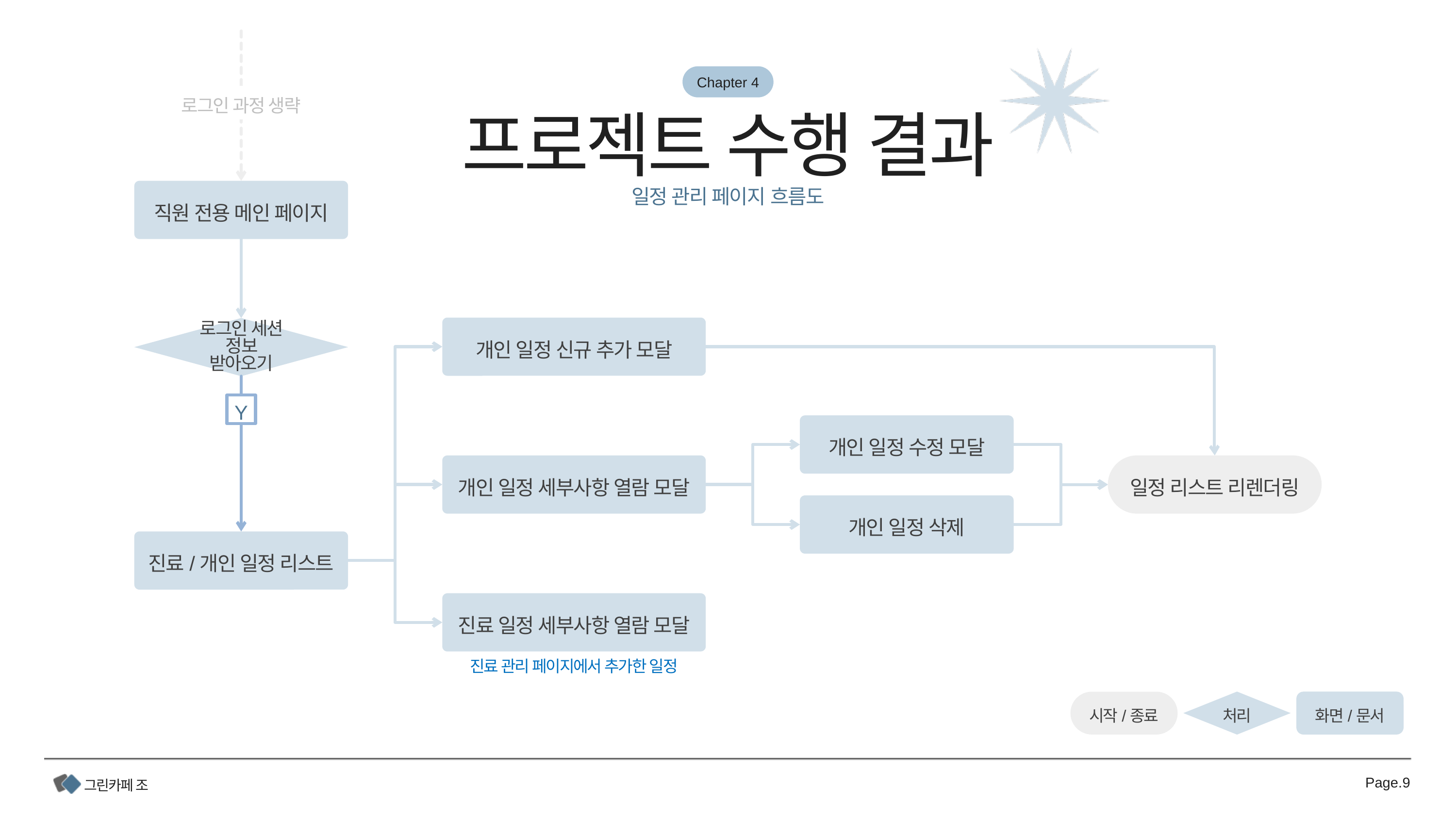

로그인 과정 생략
일정 관리 페이지 흐름도
직원 전용 메인 페이지
개인 일정 신규 추가 모달
로그인 세션 정보 받아오기
Y
개인 일정 수정 모달
일정 리스트 리렌더링
개인 일정 세부사항 열람 모달
개인 일정 삭제
진료/개인 일정 리스트
진료 일정 세부사항 열람 모달
진료 관리 페이지에서 추가한 일정
처리
화면/문서
시작/종료
Page.9